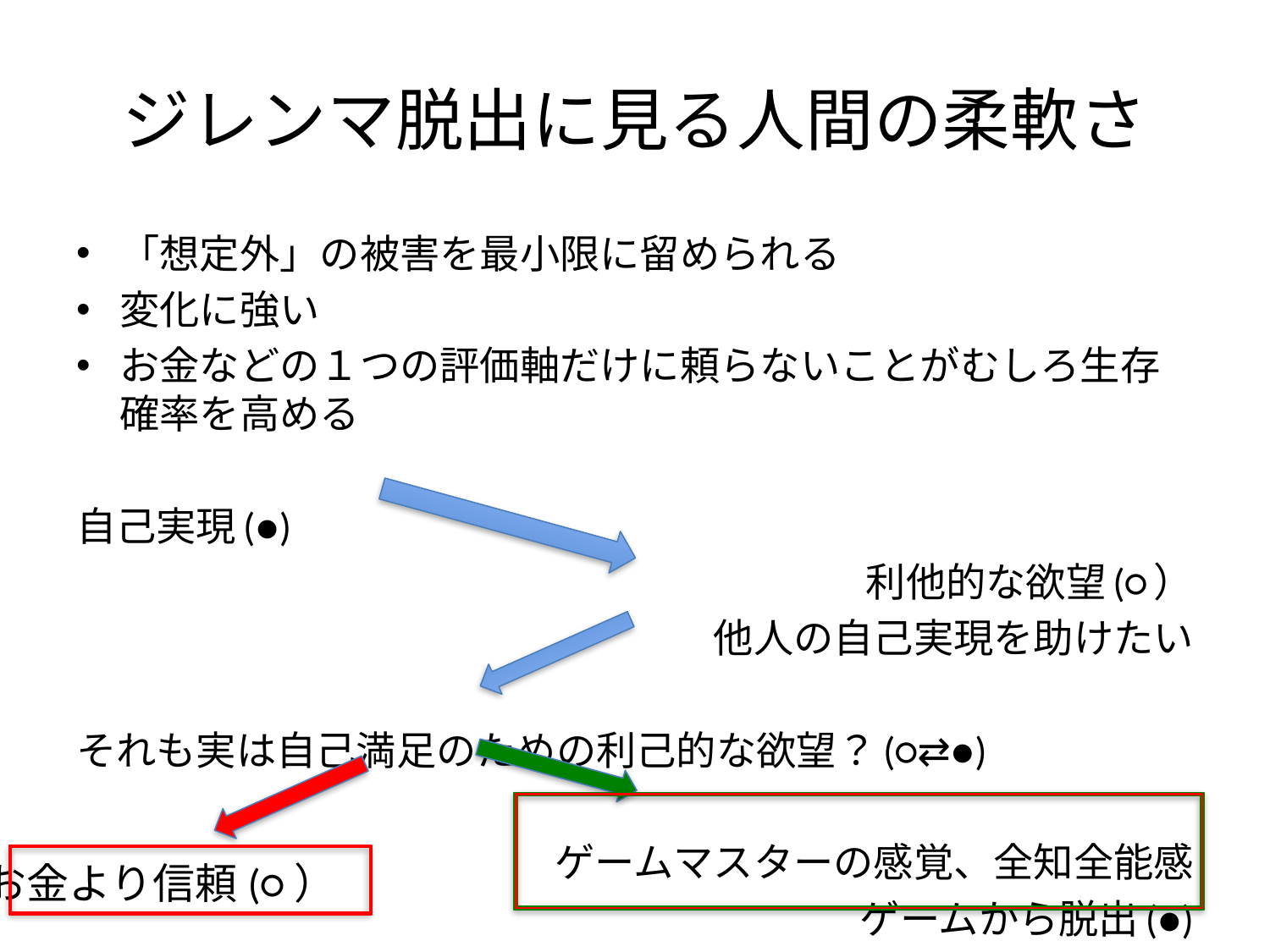

# ジレンマ脱出に見る人間の柔軟さ
「想定外」の被害を最小限に留められる
変化に強い
お金などの１つの評価軸だけに頼らないことがむしろ生存確率を高める

自己実現(●)
利他的な欲望(○）
他人の自己実現を助けたい

それも実は自己満足のための利己的な欲望？(○⇄●)

ゲームマスターの感覚、全知全能感
ゲームから脱出(●)

お金より信頼(○）